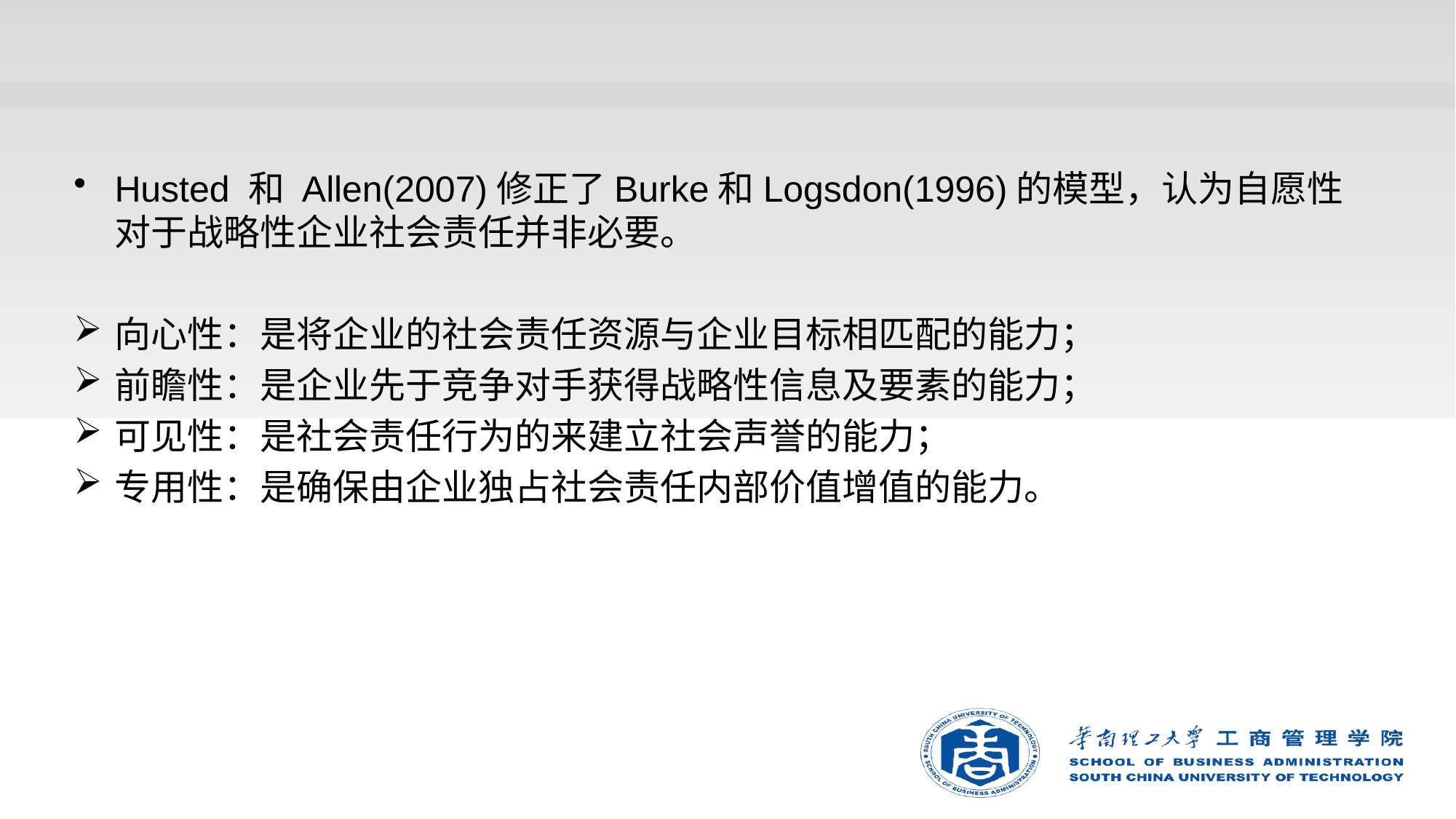

#
Husted 和 Allen(2007)修正了Burke和Logsdon(1996)的模型，认为自愿性对于战略性企业社会责任并非必要。

向心性：是将企业的社会责任资源与企业目标相匹配的能力；
前瞻性：是企业先于竞争对手获得战略性信息及要素的能力；
可见性：是社会责任行为的来建立社会声誉的能力；
专用性：是确保由企业独占社会责任内部价值增值的能力。